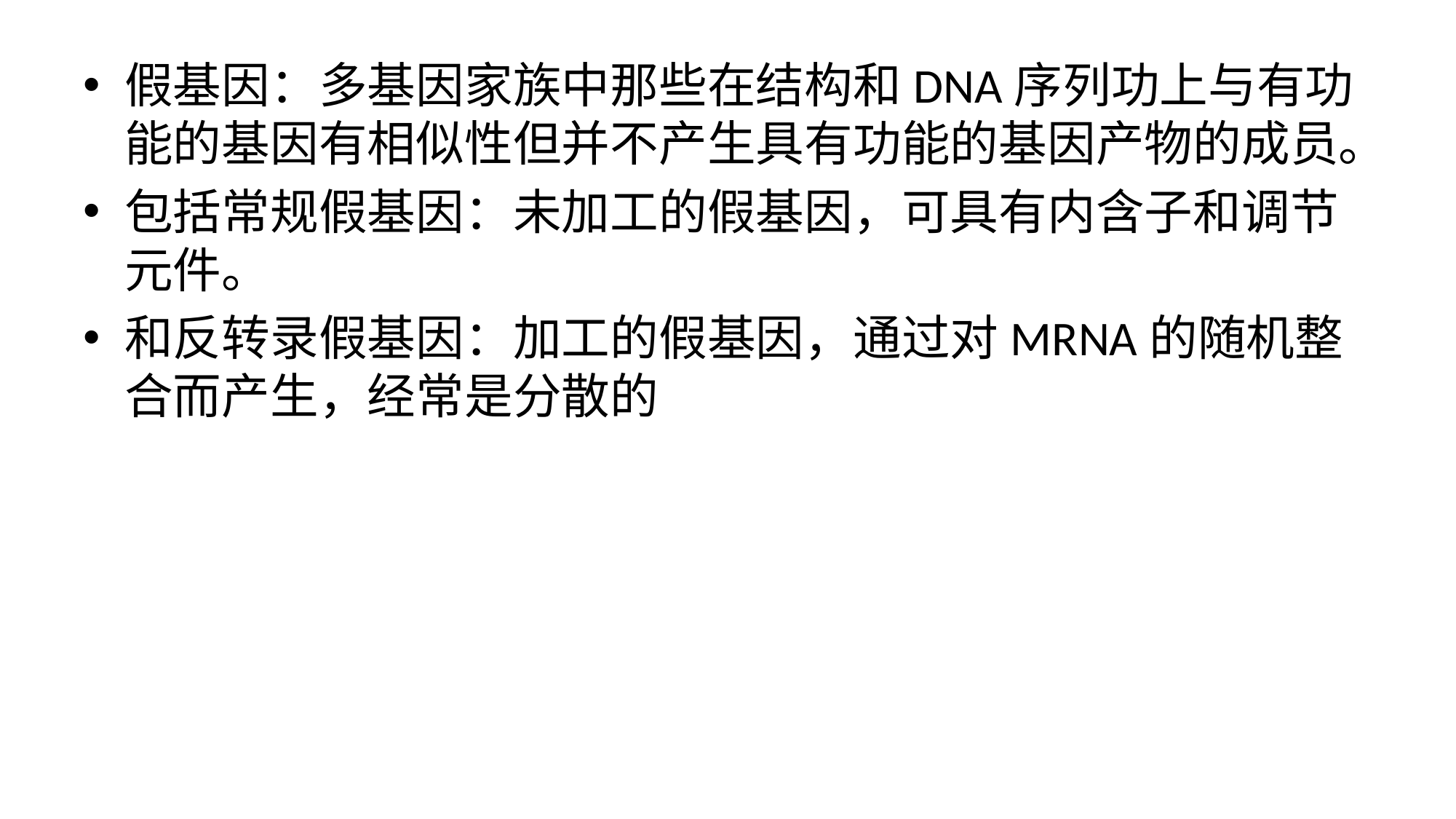

假基因：多基因家族中那些在结构和DNA序列功上与有功能的基因有相似性但并不产生具有功能的基因产物的成员。
包括常规假基因：未加工的假基因，可具有内含子和调节元件。
和反转录假基因：加工的假基因，通过对MRNA的随机整合而产生，经常是分散的